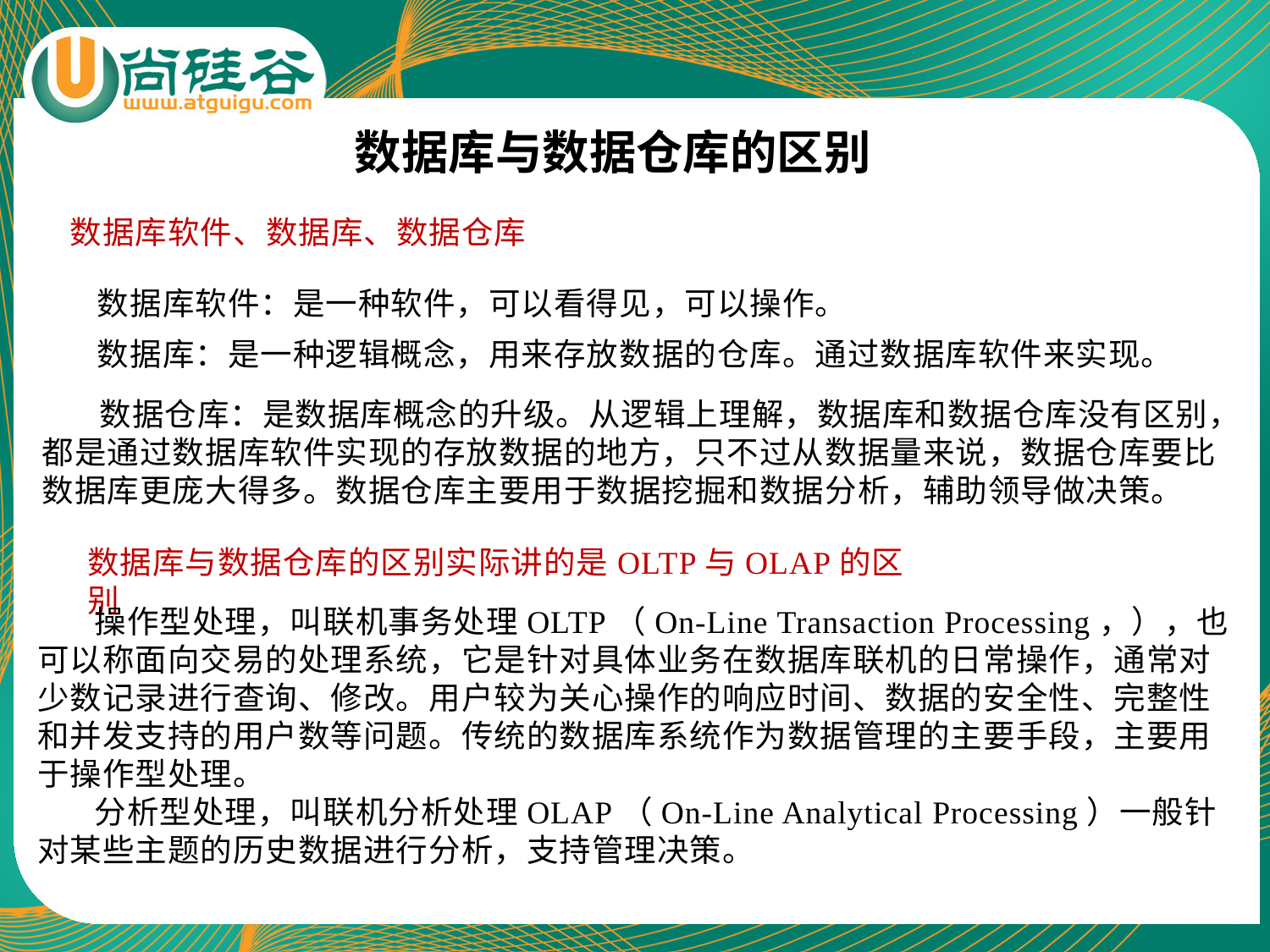

# 数据库与数据仓库的区别
数据库软件、数据库、数据仓库
数据库软件：是一种软件，可以看得见，可以操作。
数据库：是一种逻辑概念，用来存放数据的仓库。通过数据库软件来实现。
数据仓库：是数据库概念的升级。从逻辑上理解，数据库和数据仓库没有区别，都是通过数据库软件实现的存放数据的地方，只不过从数据量来说，数据仓库要比数据库更庞大得多。数据仓库主要用于数据挖掘和数据分析，辅助领导做决策。
数据库与数据仓库的区别实际讲的是OLTP与OLAP的区别
操作型处理，叫联机事务处理OLTP（On-Line Transaction Processing，），也可以称面向交易的处理系统，它是针对具体业务在数据库联机的日常操作，通常对少数记录进行查询、修改。用户较为关心操作的响应时间、数据的安全性、完整性和并发支持的用户数等问题。传统的数据库系统作为数据管理的主要手段，主要用于操作型处理。
分析型处理，叫联机分析处理OLAP（On-Line Analytical Processing）一般针对某些主题的历史数据进行分析，支持管理决策。